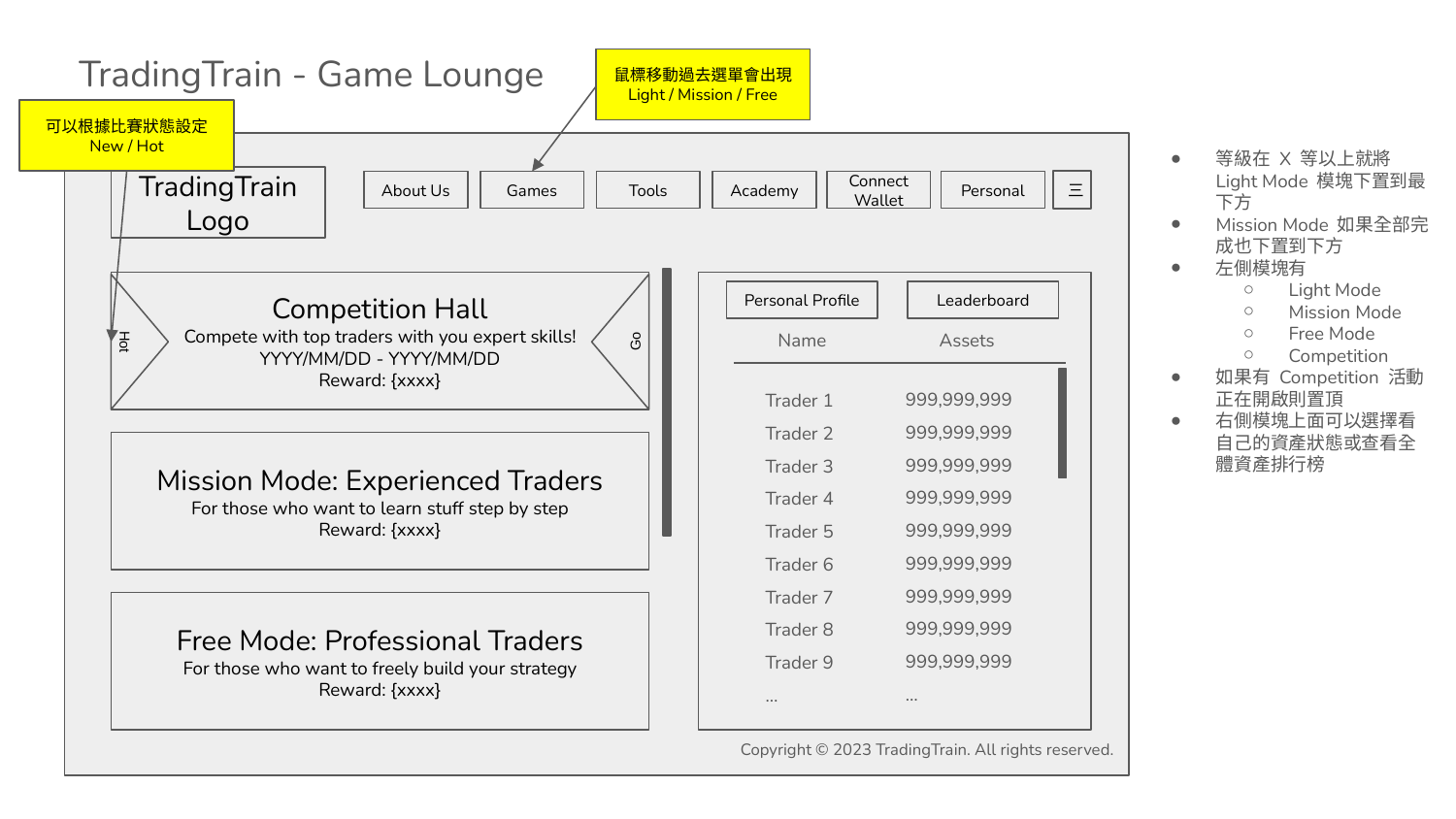

TradingTrain - Game Lounge
鼠標移動過去選單會出現
Light / Mission / Free
可以根據比賽狀態設定
New / Hot

等級在 X 等以上就將 Light Mode 模塊下置到最下方
Mission Mode 如果全部完成也下置到下方
左側模塊有
Light Mode
Mission Mode
Free Mode
Competition
如果有 Competition 活動正在開啟則置頂
右側模塊上面可以選擇看自己的資產狀態或查看全體資產排行榜
TradingTrain Logo
三
Games
Tools
Academy
Personal
About Us
Connect Wallet

Competition Hall
Compete with top traders with you expert skills!
YYYY/MM/DD - YYYY/MM/DD
Reward: {xxxx}

Personal Profile
Leaderboard
Hot
Go
Assets
Name
999,999,999
999,999,999
999,999,999
999,999,999
999,999,999
999,999,999
999,999,999
999,999,999
999,999,999
…
Trader 1
Trader 2
Trader 3
Trader 4
Trader 5
Trader 6
Trader 7
Trader 8
Trader 9
…

Mission Mode: Experienced Traders
For those who want to learn stuff step by step
Reward: {xxxx}
Free Mode: Professional Traders
For those who want to freely build your strategy
Reward: {xxxx}
Copyright © 2023 TradingTrain. All rights reserved.